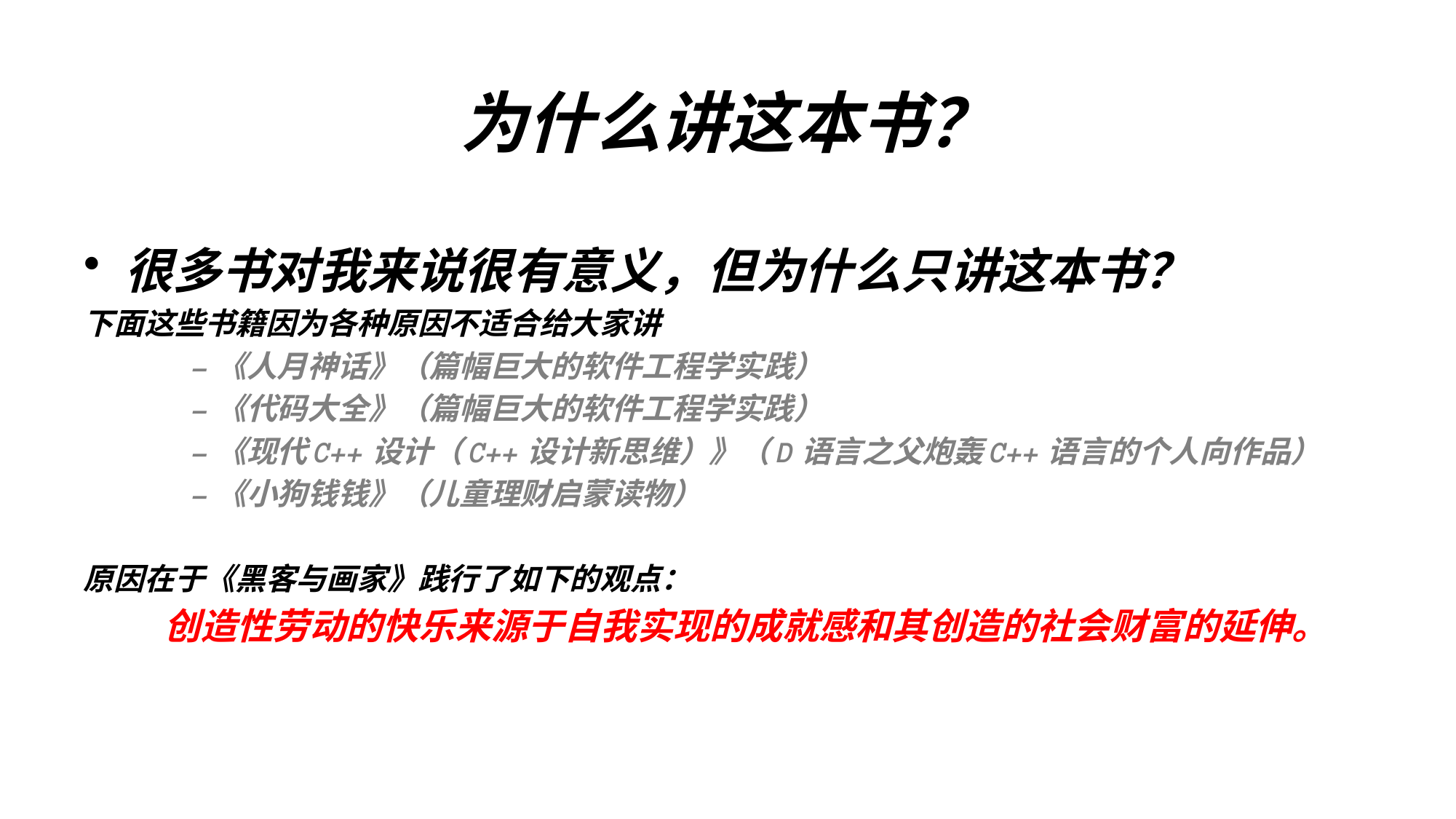

# 为什么讲这本书？
很多书对我来说很有意义，但为什么只讲这本书？
下面这些书籍因为各种原因不适合给大家讲
	-《人月神话》（篇幅巨大的软件工程学实践）
	-《代码大全》（篇幅巨大的软件工程学实践）
	-《现代C++设计（C++设计新思维）》（D语言之父炮轰C++语言的个人向作品）
	-《小狗钱钱》（儿童理财启蒙读物）

原因在于《黑客与画家》践行了如下的观点：
创造性劳动的快乐来源于自我实现的成就感和其创造的社会财富的延伸。